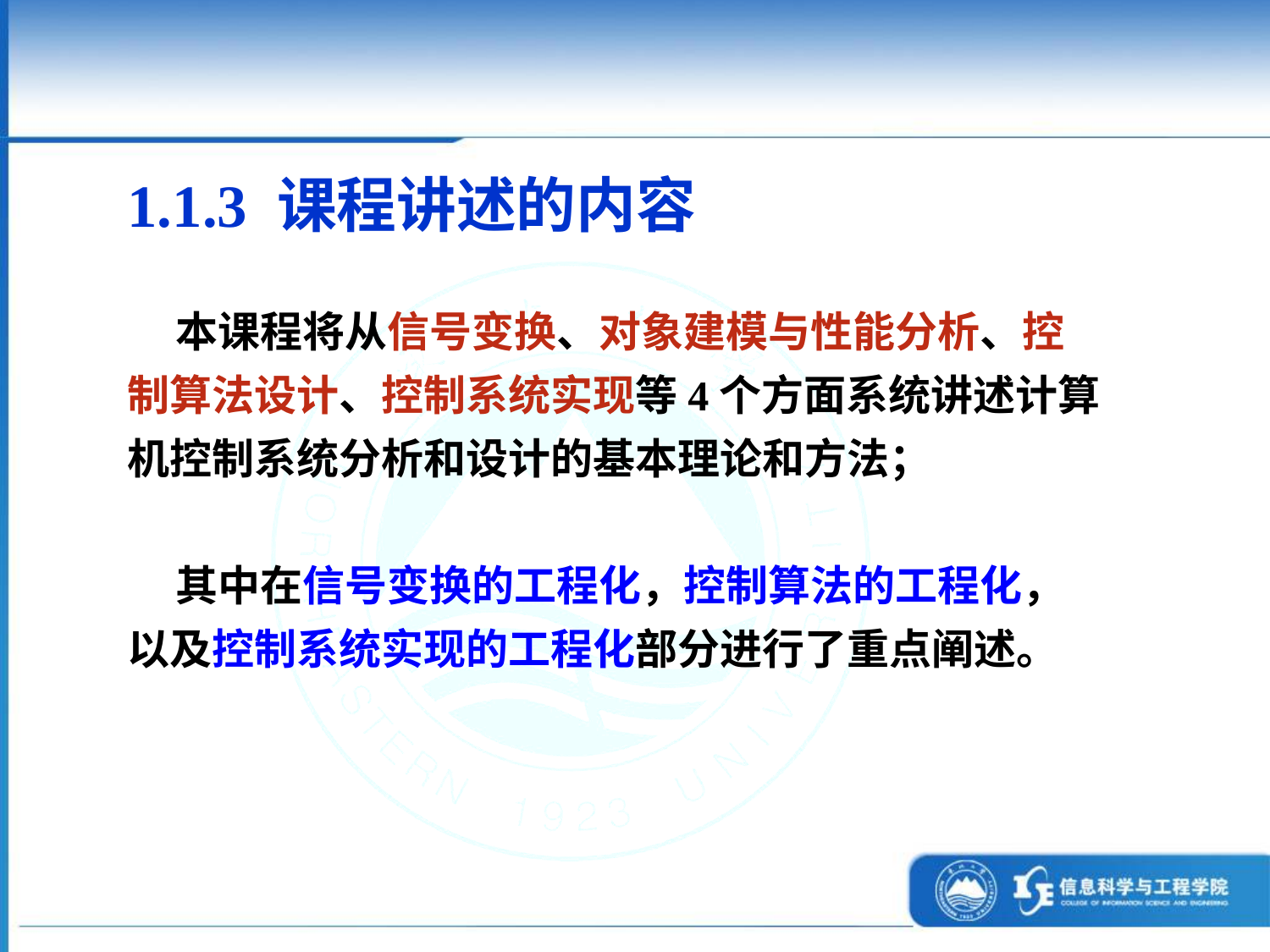

1.1.3 课程讲述的内容
    本课程将从信号变换、对象建模与性能分析、控制算法设计、控制系统实现等4个方面系统讲述计算机控制系统分析和设计的基本理论和方法；

    其中在信号变换的工程化，控制算法的工程化，以及控制系统实现的工程化部分进行了重点阐述。